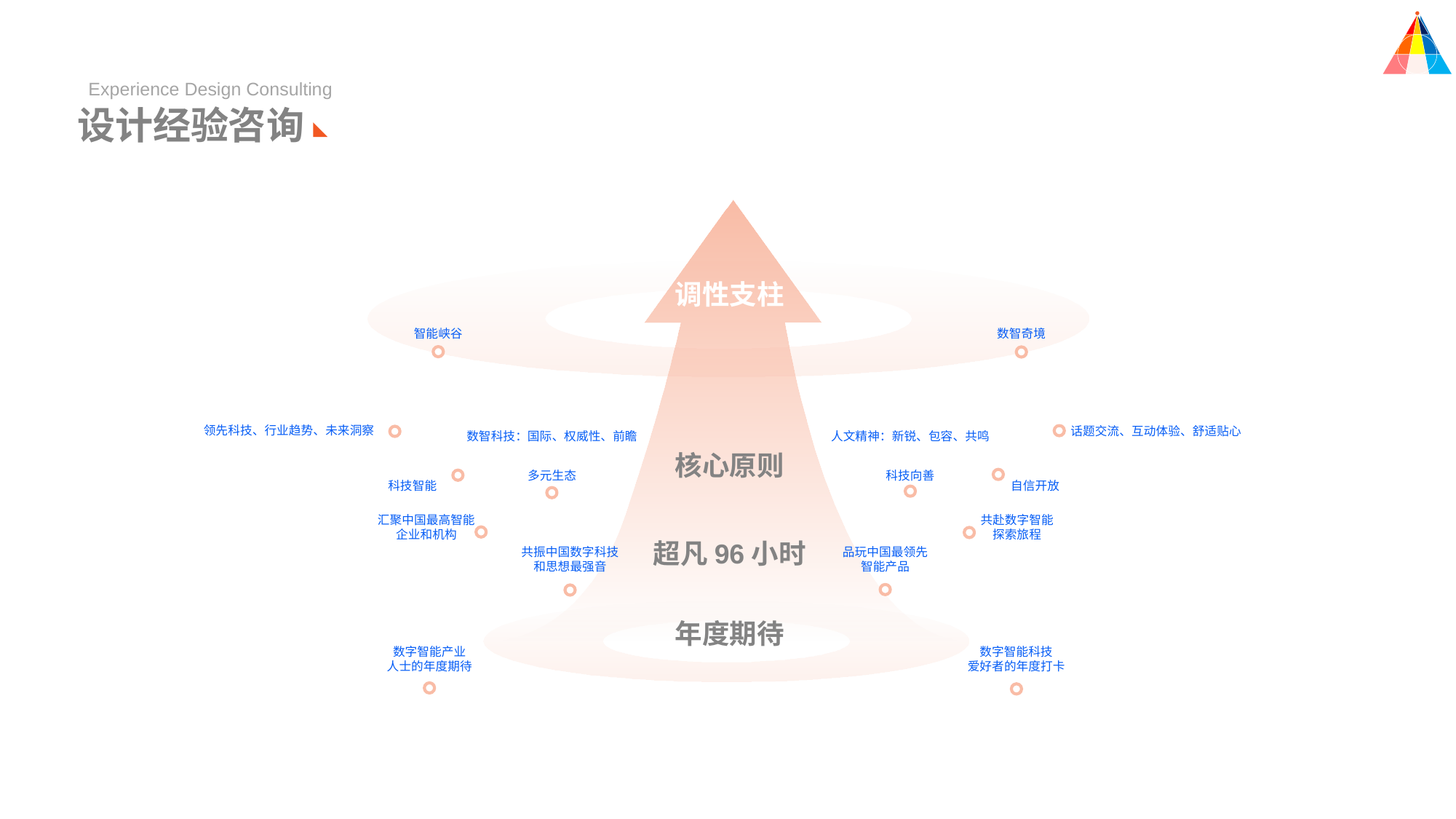

Experience Design Consulting
设计经验咨询

调性支柱
智能峡谷
数智奇境

领先科技、行业趋势、未来洞察
话题交流、互动体验、舒适贴心
人文精神：新锐、包容、共鸣
数智科技：国际、权威性、前瞻

核心原则
多元生态
科技向善

自信开放
科技智能

汇聚中国最高智能
企业和机构
共赴数字智能
探索旅程

超凡96小时
共振中国数字科技
和思想最强音
品玩中国最领先
智能产品

年度期待
数字智能产业
人士的年度期待
数字智能科技
爱好者的年度打卡